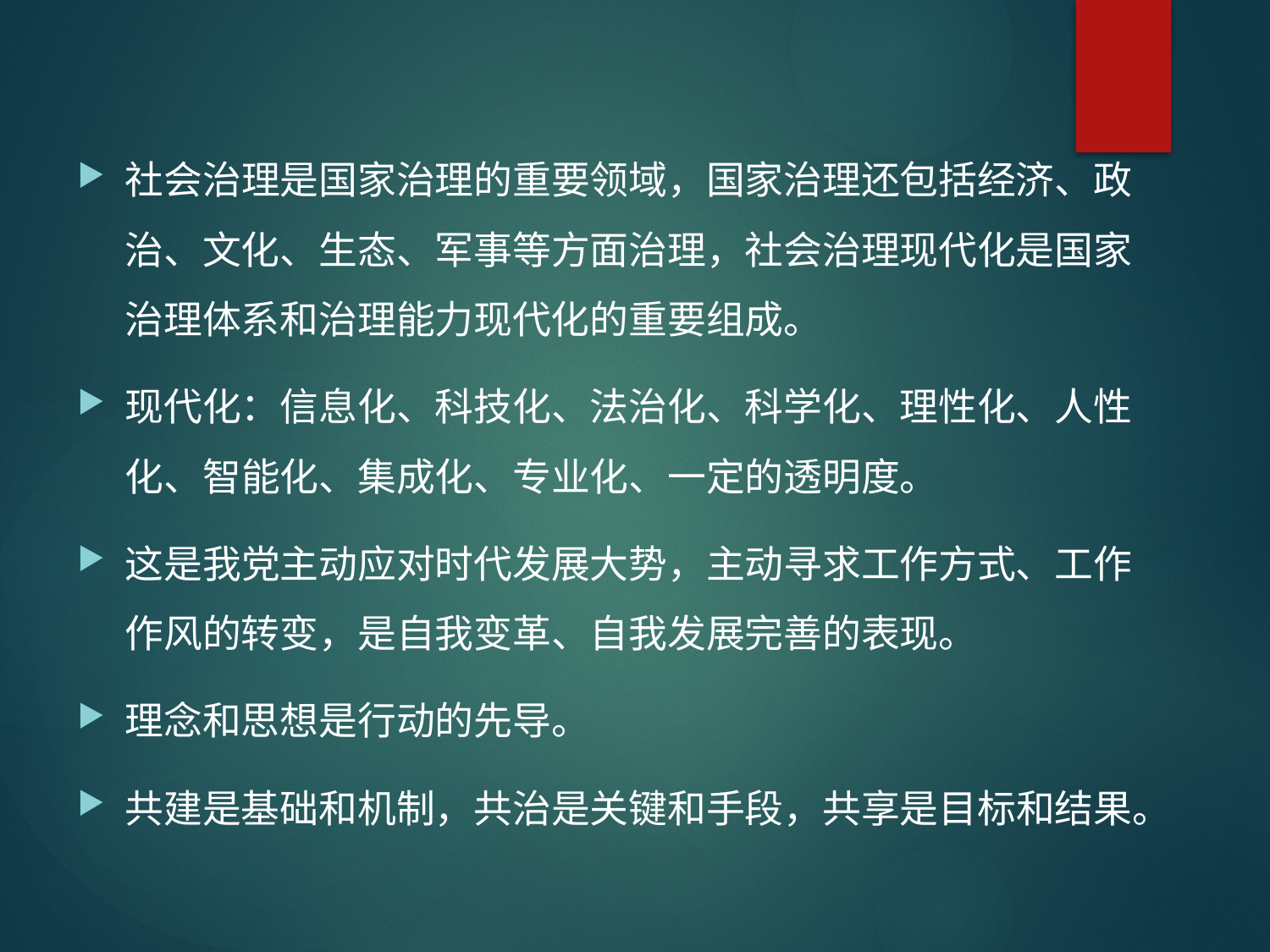

社会治理是国家治理的重要领域，国家治理还包括经济、政治、文化、生态、军事等方面治理，社会治理现代化是国家治理体系和治理能力现代化的重要组成。
现代化：信息化、科技化、法治化、科学化、理性化、人性化、智能化、集成化、专业化、一定的透明度。
这是我党主动应对时代发展大势，主动寻求工作方式、工作作风的转变，是自我变革、自我发展完善的表现。
理念和思想是行动的先导。
共建是基础和机制，共治是关键和手段，共享是目标和结果。